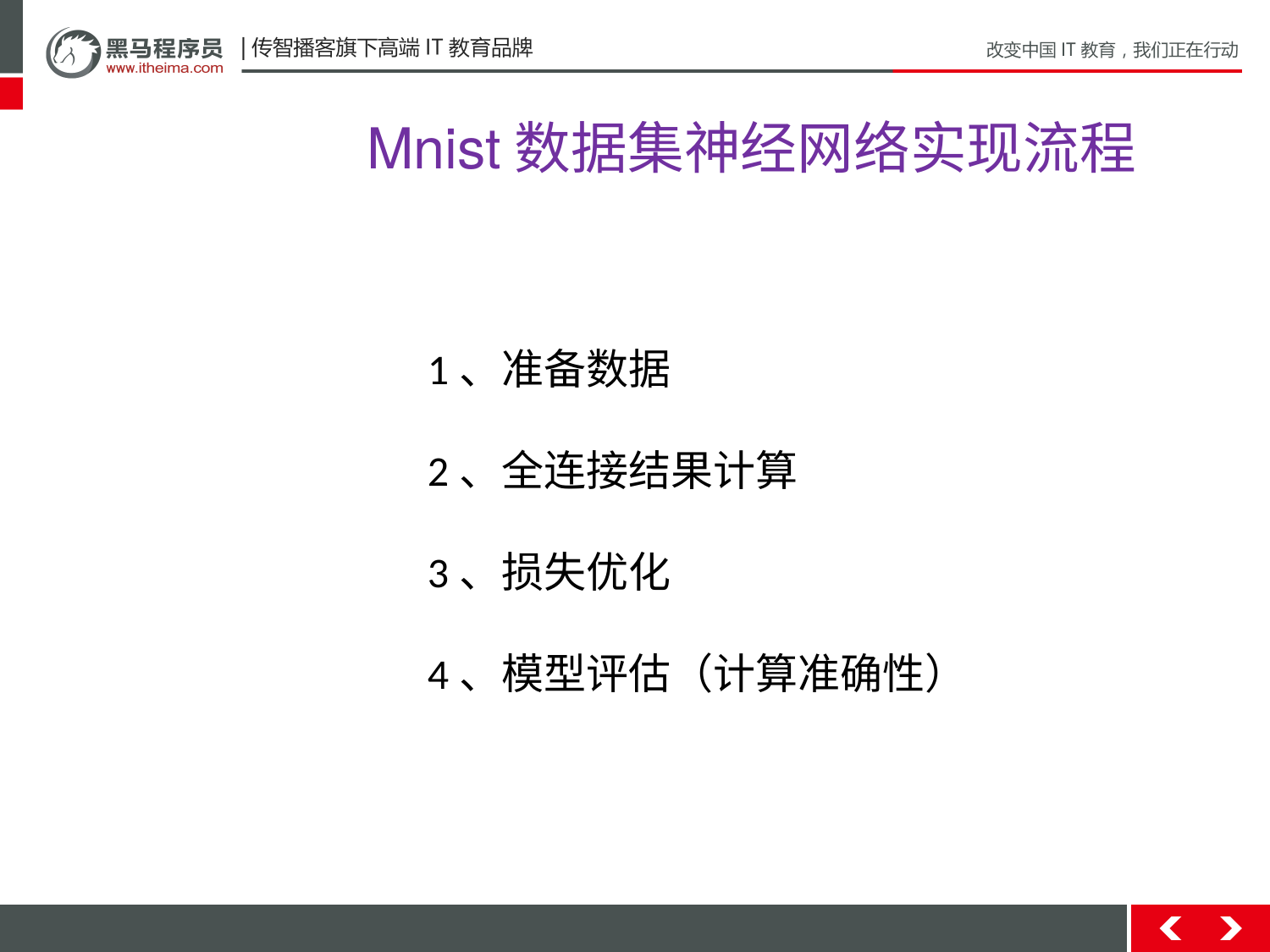

Mnist数据集神经网络实现流程
1、准备数据

2、全连接结果计算

3、损失优化

4、模型评估（计算准确性）